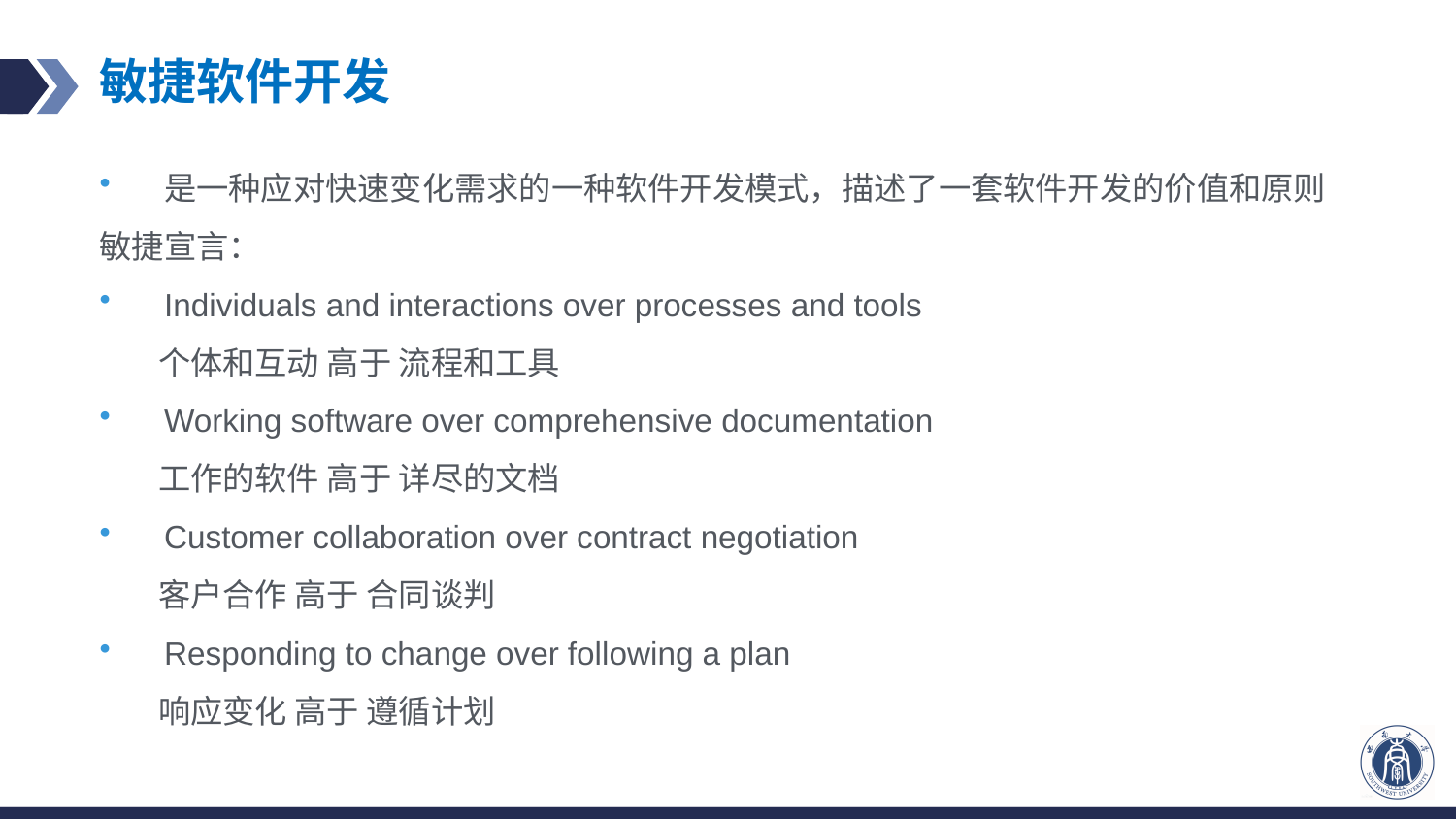

# 敏捷软件开发
是一种应对快速变化需求的一种软件开发模式，描述了一套软件开发的价值和原则
敏捷宣言：
Individuals and interactions over processes and tools
       个体和互动 高于 流程和工具
Working software over comprehensive documentation
       工作的软件 高于 详尽的文档
Customer collaboration over contract negotiation
       客户合作 高于 合同谈判
Responding to change over following a plan
       响应变化 高于 遵循计划